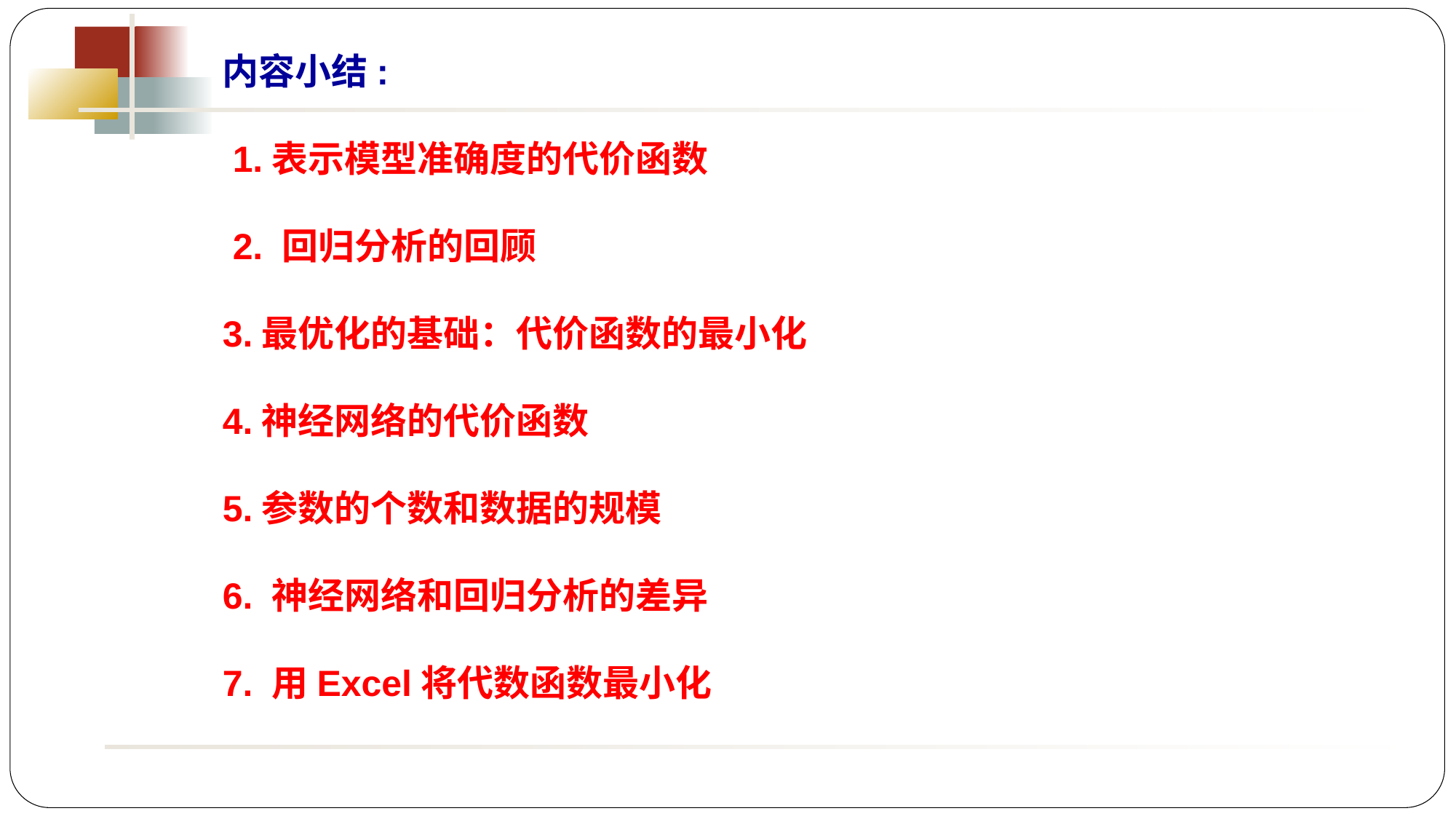

内容小结:
 1.表示模型准确度的代价函数
 2. 回归分析的回顾
3.最优化的基础：代价函数的最小化
4.神经网络的代价函数
5.参数的个数和数据的规模
6. 神经网络和回归分析的差异
7. 用Excel将代数函数最小化